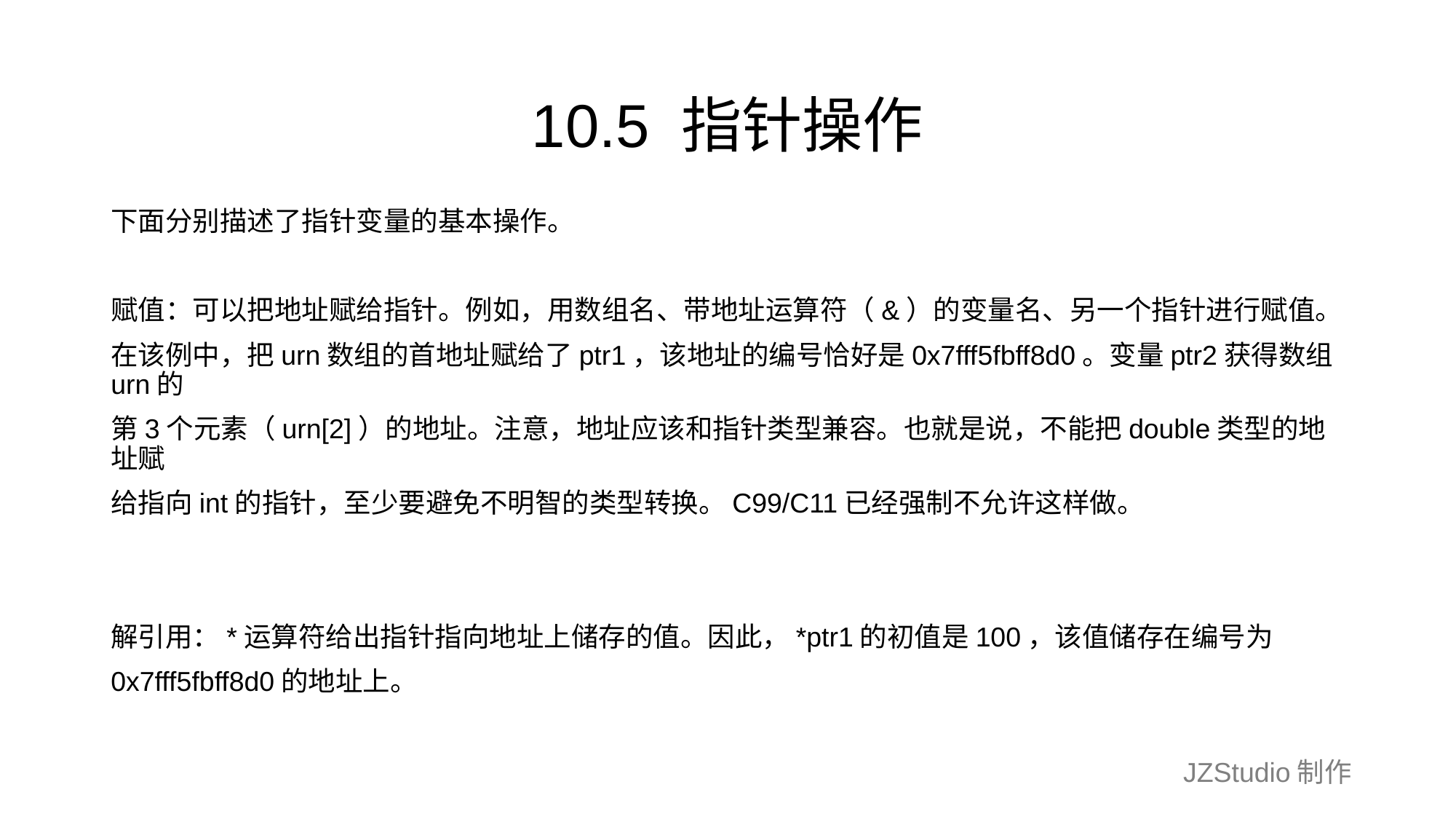

# 10.5 指针操作
下面分别描述了指针变量的基本操作。

赋值：可以把地址赋给指针。例如，用数组名、带地址运算符（&）的变量名、另一个指针进行赋值。
在该例中，把urn数组的首地址赋给了ptr1，该地址的编号恰好是0x7fff5fbff8d0。变量ptr2获得数组urn的
第3个元素（urn[2]）的地址。注意，地址应该和指针类型兼容。也就是说，不能把double类型的地址赋
给指向int的指针，至少要避免不明智的类型转换。C99/C11已经强制不允许这样做。

解引用：*运算符给出指针指向地址上储存的值。因此，*ptr1的初值是100，该值储存在编号为
0x7fff5fbff8d0的地址上。